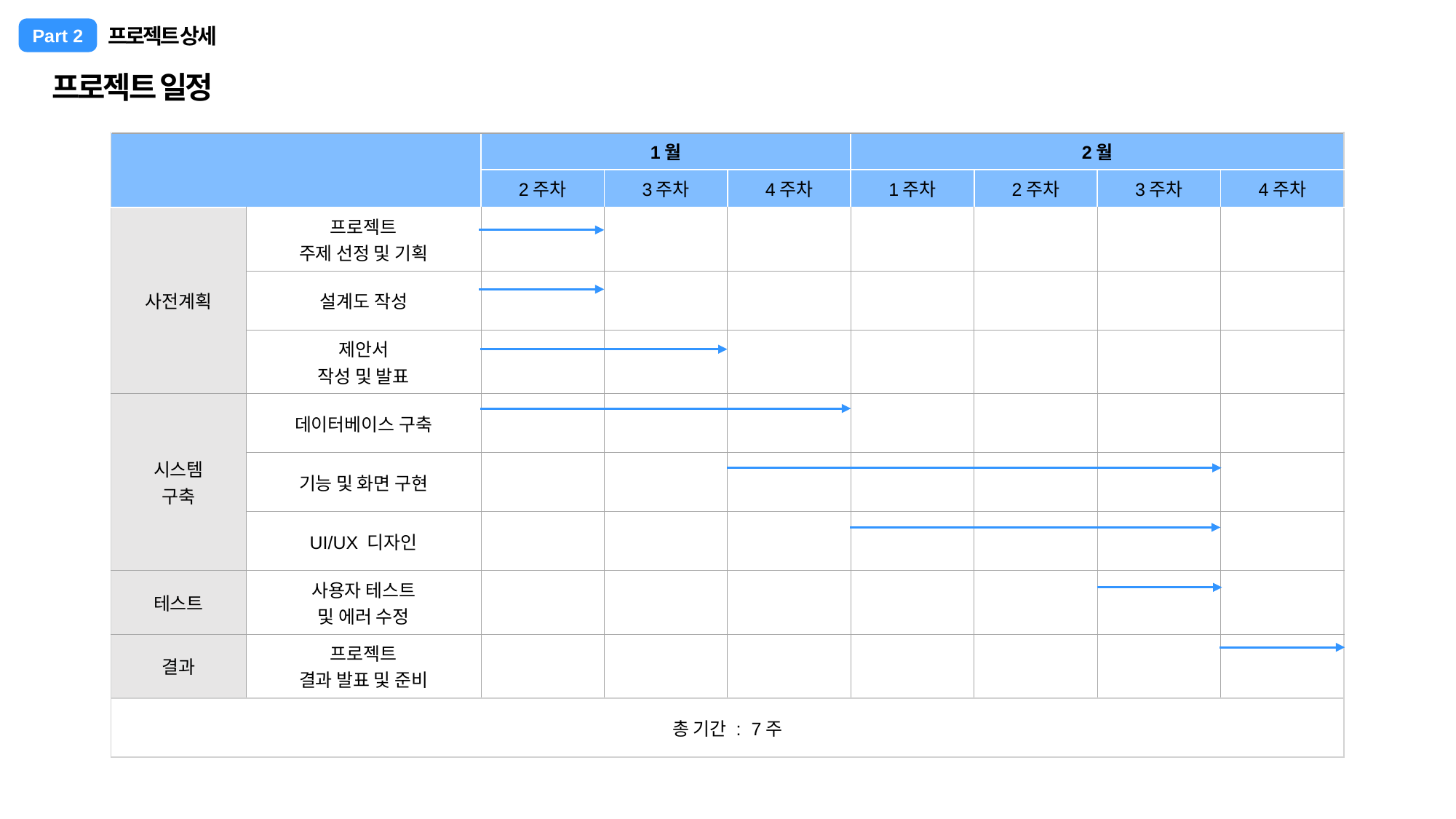

프로젝트 상세

Part 2
프로젝트 일정
|  |  | 1월 |  |  | 2월 |  |  |  |
| --- | --- | --- | --- | --- | --- | --- | --- | --- |
|  |  | 2주차 | 3주차 | 4주차 | 1주차 | 2주차 | 3주차 | 4주차 |
| 사전계획 | 프로젝트 주제 선정 및 기획 |  |  |  |  |  |  |  |
|  | 설계도 작성 |  |  |  |  |  |  |  |
|  | 제안서 작성 및 발표 |  |  |  |  |  |  |  |
| 시스템 구축 | 데이터베이스 구축 |  |  |  |  |  |  |  |
|  | 기능 및 화면 구현 |  |  |  |  |  |  |  |
|  | UI/UX 디자인 |  |  |  |  |  |  |  |
| 테스트 | 사용자 테스트 및 에러 수정 |  |  |  |  |  |  |  |
| 결과 | 프로젝트 결과 발표 및 준비 |  |  |  |  |  |  |  |
| 총 기간 : 7주 |  |  |  |  |  |  |  |  |

9